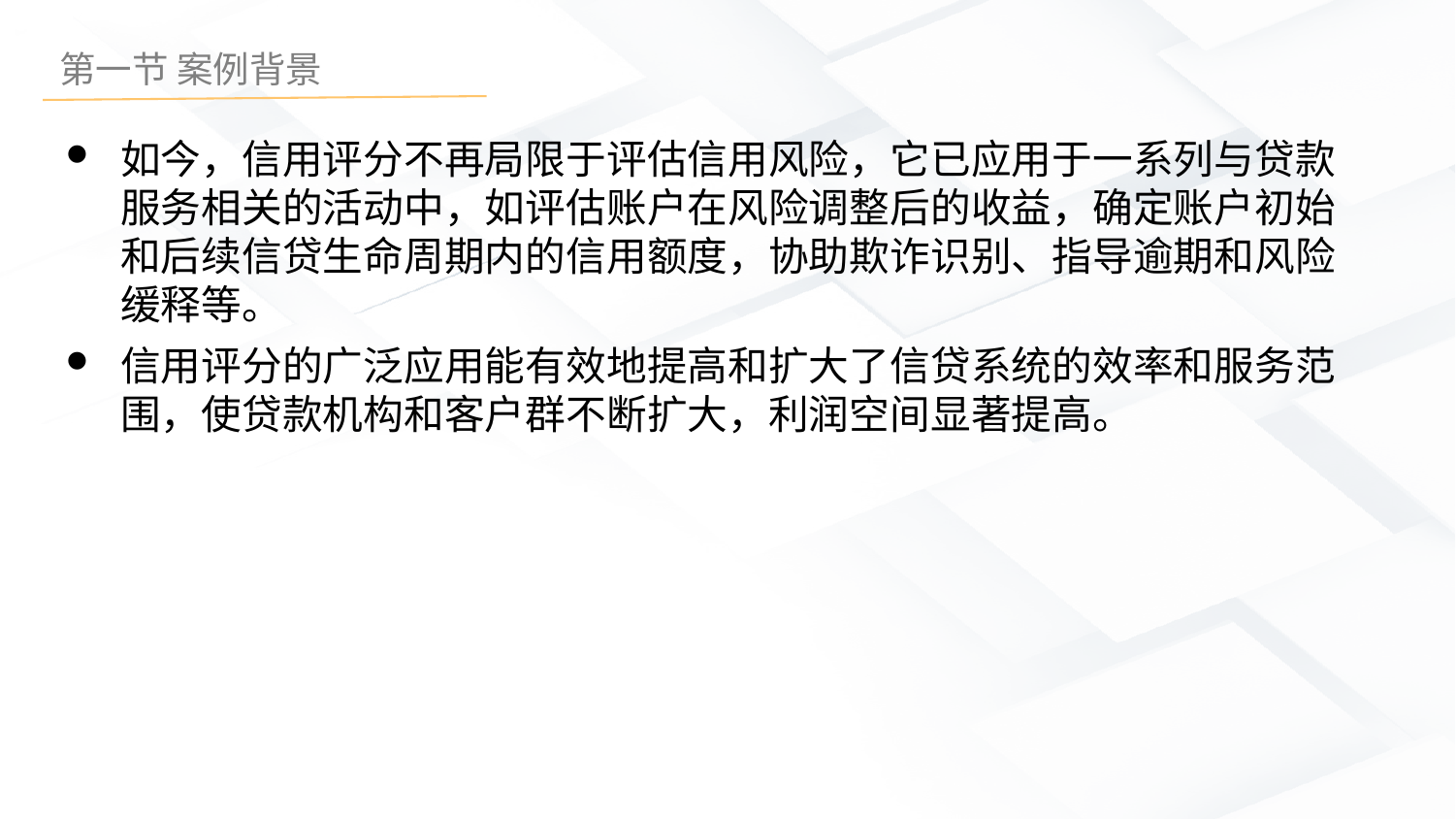

如今，信用评分不再局限于评估信用风险，它已应用于一系列与贷款服务相关的活动中，如评估账户在风险调整后的收益，确定账户初始和后续信贷生命周期内的信用额度，协助欺诈识别、指导逾期和风险缓释等。
信用评分的广泛应用能有效地提高和扩大了信贷系统的效率和服务范围，使贷款机构和客户群不断扩大，利润空间显著提高。